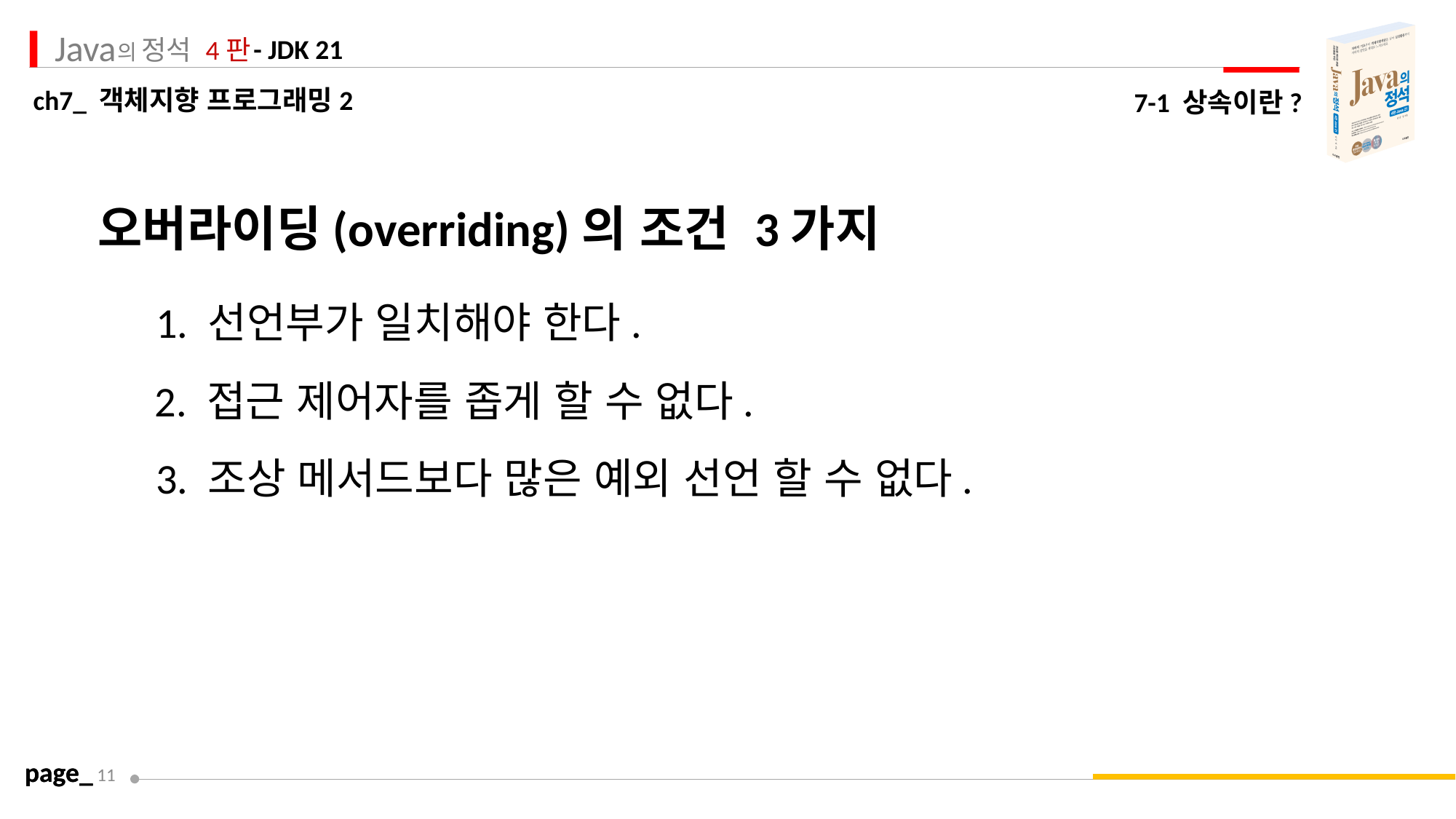

7-1 상속이란?
오버라이딩(overriding)의 조건 3가지
1. 선언부가 일치해야 한다.
2. 접근 제어자를 좁게 할 수 없다.
3. 조상 메서드보다 많은 예외 선언 할 수 없다.
page_
11